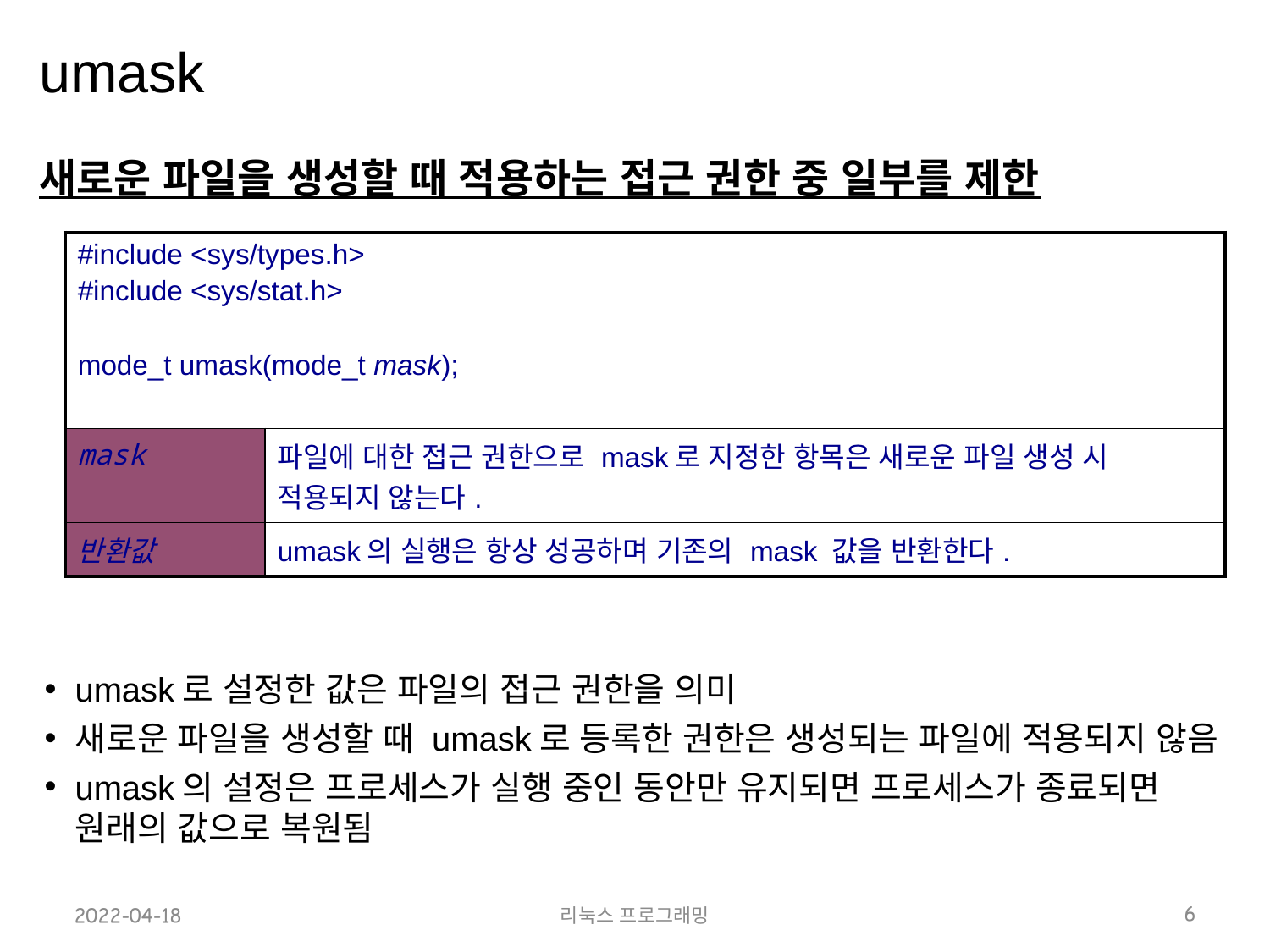

# umask
새로운 파일을 생성할 때 적용하는 접근 권한 중 일부를 제한

umask로 설정한 값은 파일의 접근 권한을 의미
새로운 파일을 생성할 때 umask로 등록한 권한은 생성되는 파일에 적용되지 않음
umask의 설정은 프로세스가 실행 중인 동안만 유지되면 프로세스가 종료되면 원래의 값으로 복원됨
| #include <sys/types.h> #include <sys/stat.h> mode\_t umask(mode\_t mask); |  |
| --- | --- |
| mask | 파일에 대한 접근 권한으로 mask로 지정한 항목은 새로운 파일 생성 시 적용되지 않는다. |
| 반환값 | umask의 실행은 항상 성공하며 기존의 mask 값을 반환한다. |
2022-04-18
리눅스 프로그래밍
6